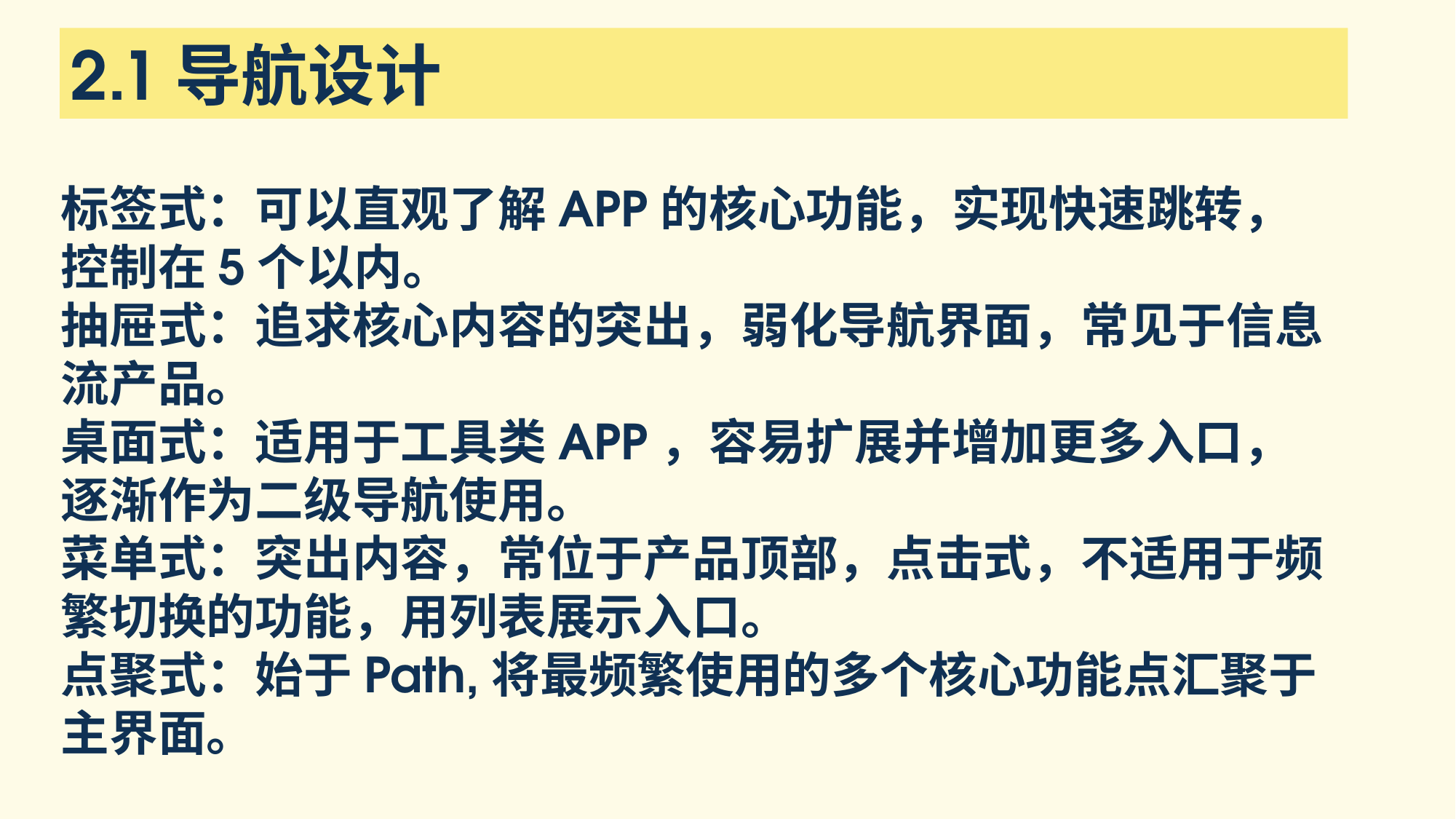

2.1导航设计

### Chart

| Category |
|---|
标签式：可以直观了解APP的核心功能，实现快速跳转，控制在5个以内。
抽屉式：追求核心内容的突出，弱化导航界面，常见于信息流产品。
桌面式：适用于工具类APP，容易扩展并增加更多入口，逐渐作为二级导航使用。
菜单式：突出内容，常位于产品顶部，点击式，不适用于频繁切换的功能，用列表展示入口。
点聚式：始于Path,将最频繁使用的多个核心功能点汇聚于主界面。